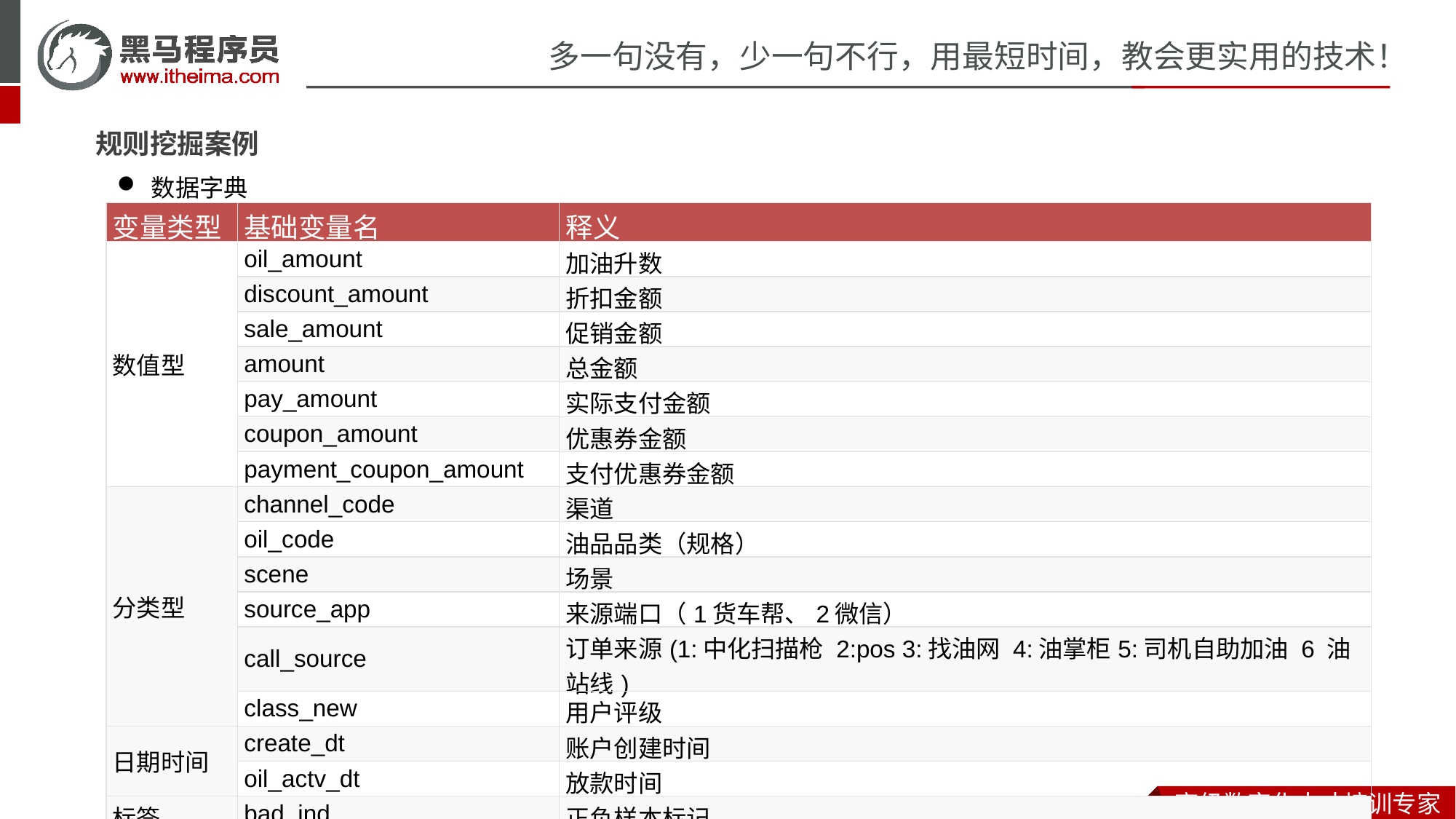

规则挖掘案例
数据字典

| 变量类型 | 基础变量名 | 释义 |
| --- | --- | --- |
| 数值型 | oil\_amount | 加油升数 |
|  | discount\_amount | 折扣金额 |
|  | sale\_amount | 促销金额 |
|  | amount | 总金额 |
|  | pay\_amount | 实际支付金额 |
|  | coupon\_amount | 优惠券金额 |
|  | payment\_coupon\_amount | 支付优惠券金额 |
| 分类型 | channel\_code | 渠道 |
|  | oil\_code | 油品品类（规格） |
|  | scene | 场景 |
|  | source\_app | 来源端口（1货车帮、2微信） |
|  | call\_source | 订单来源(1:中化扫描枪 2:pos 3:找油网 4:油掌柜5:司机自助加油 6 油站线) |
|  | class\_new | 用户评级 |
| 日期时间 | create\_dt | 账户创建时间 |
|  | oil\_actv\_dt | 放款时间 |
| 标签 | bad\_ind | 正负样本标记 |